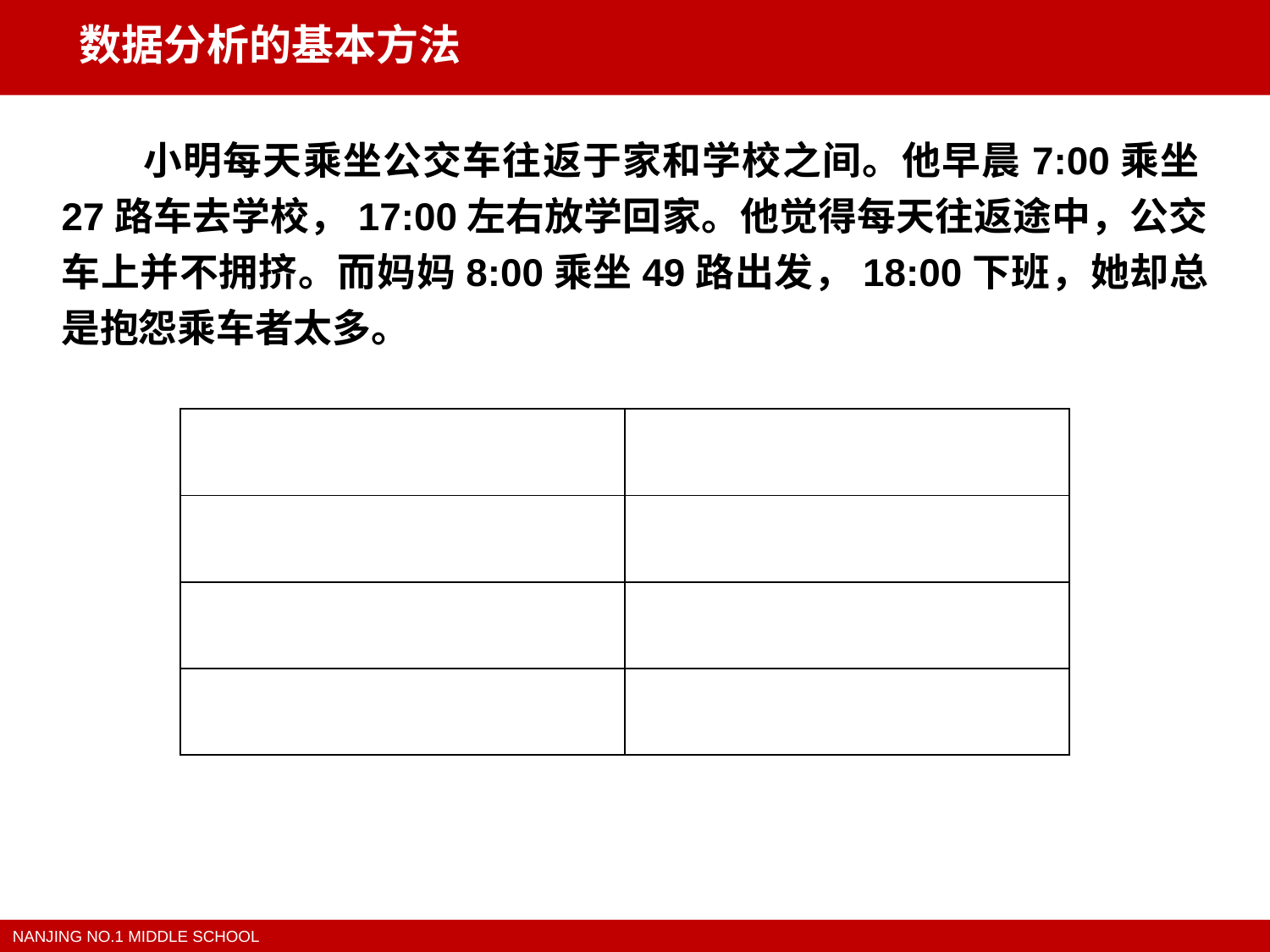

数据分析的基本方法
       小明每天乘坐公交车往返于家和学校之间。他早晨7:00乘坐27路车去学校，17:00左右放学回家。他觉得每天往返途中，公交车上并不拥挤。而妈妈8:00乘坐49路出发，18:00下班，她却总是抱怨乘车者太多。
|  |  |
| --- | --- |
|  |  |
|  |  |
|  |  |